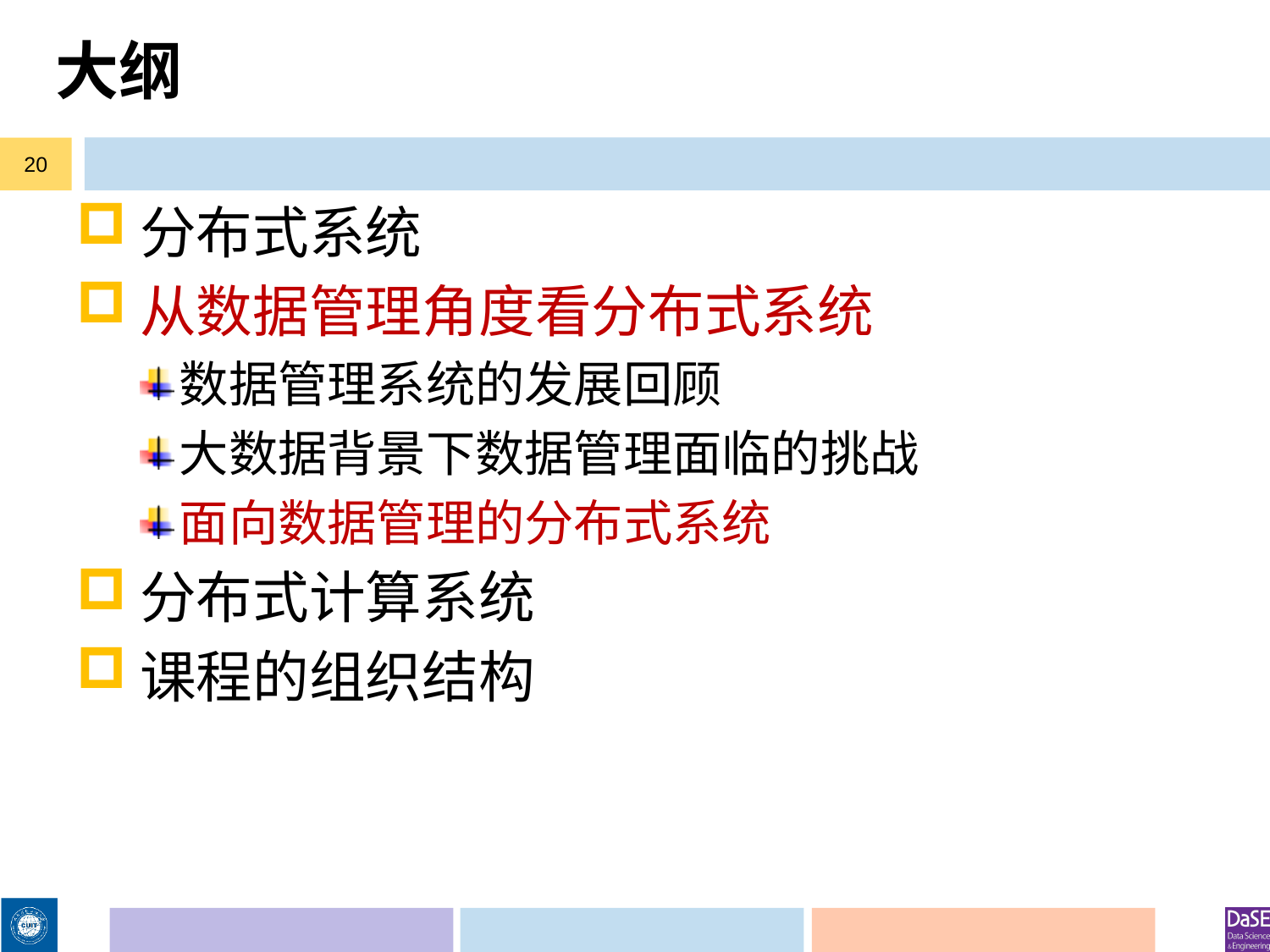

# 大纲
20
分布式系统
从数据管理角度看分布式系统
数据管理系统的发展回顾
大数据背景下数据管理面临的挑战
面向数据管理的分布式系统
分布式计算系统
课程的组织结构